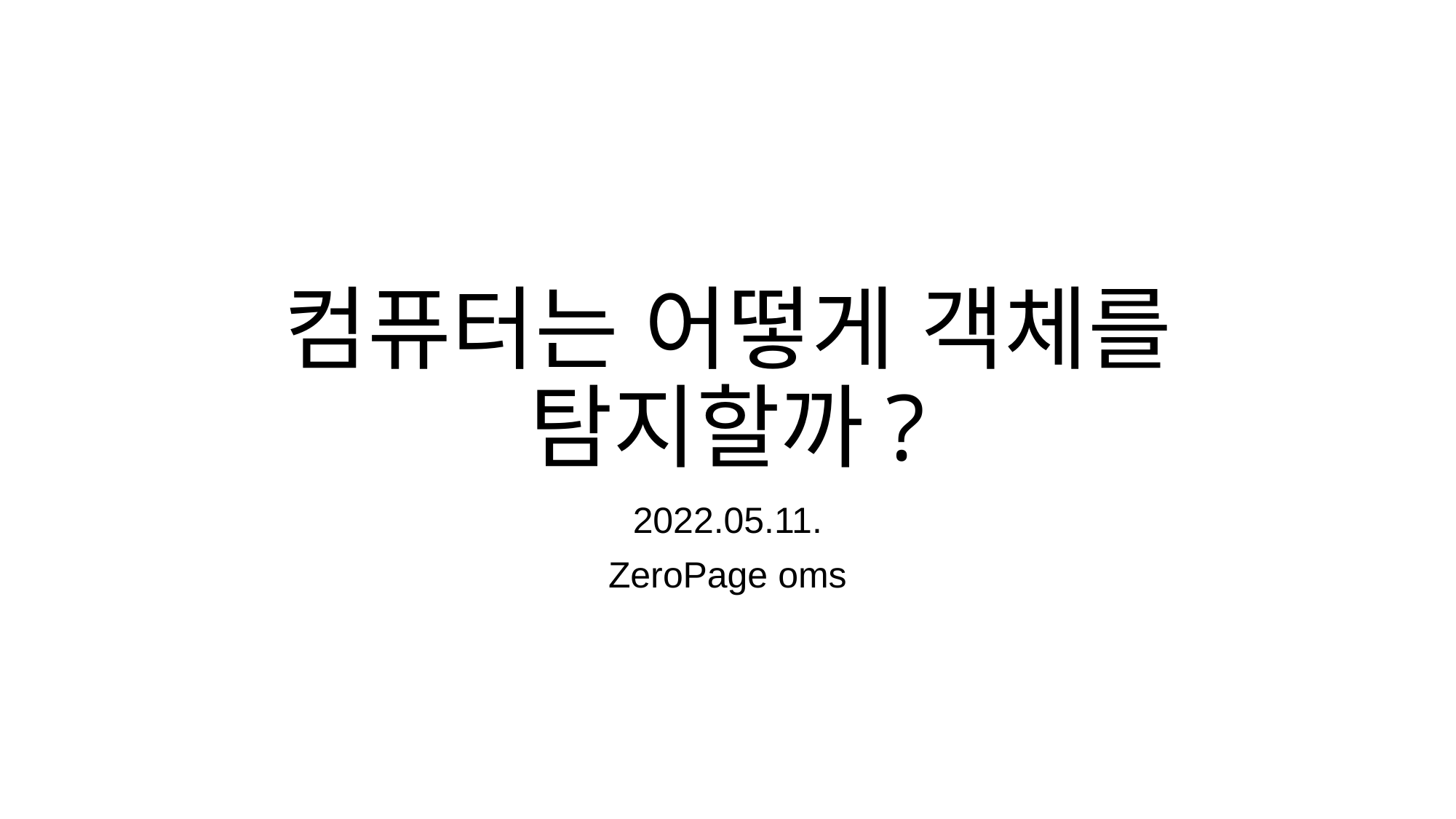

# 컴퓨터는 어떻게 객체를 탐지할까?
2022.05.11.
ZeroPage oms